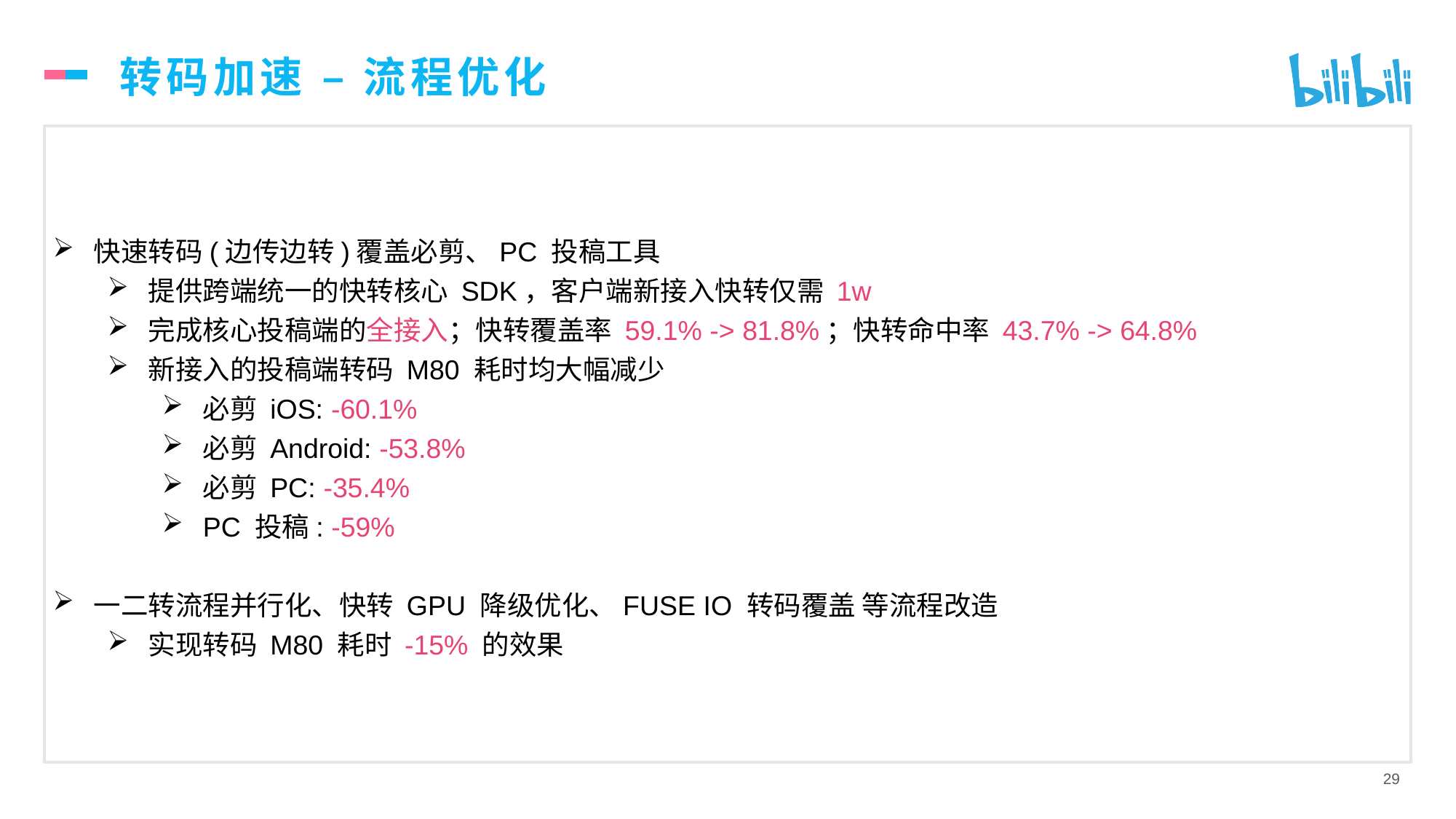

# 转码加速 – 流程优化

快速转码(边传边转)覆盖必剪、PC 投稿工具
提供跨端统一的快转核心 SDK，客户端新接入快转仅需 1w
完成核心投稿端的全接入；快转覆盖率 59.1% -> 81.8%；快转命中率 43.7% -> 64.8%
新接入的投稿端转码 M80 耗时均大幅减少
必剪 iOS: -60.1%
必剪 Android: -53.8%
必剪 PC: -35.4%
PC 投稿: -59%

一二转流程并行化、快转 GPU 降级优化、FUSE IO 转码覆盖 等流程改造
实现转码 M80 耗时 -15% 的效果